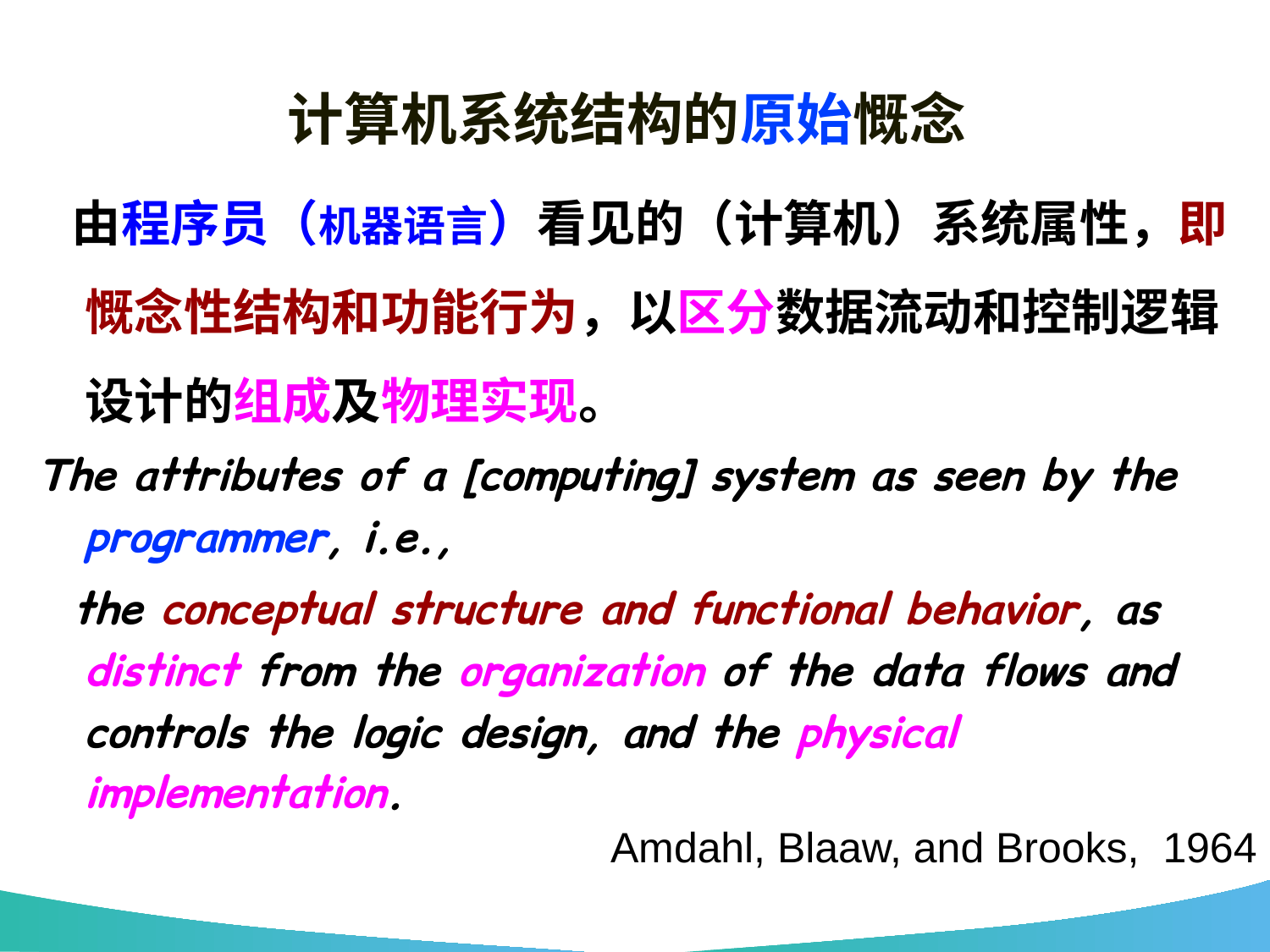

# 计算机系统结构的原始慨念
  由程序员（机器语言）看见的（计算机）系统属性，即慨念性结构和功能行为，以区分数据流动和控制逻辑设计的组成及物理实现。
The attributes of a [computing] system as seen by the programmer, i.e.,
  the conceptual structure and functional behavior, as distinct from the organization of the data flows and controls the logic design, and the physical implementation.
 Amdahl, Blaaw, and Brooks,  1964